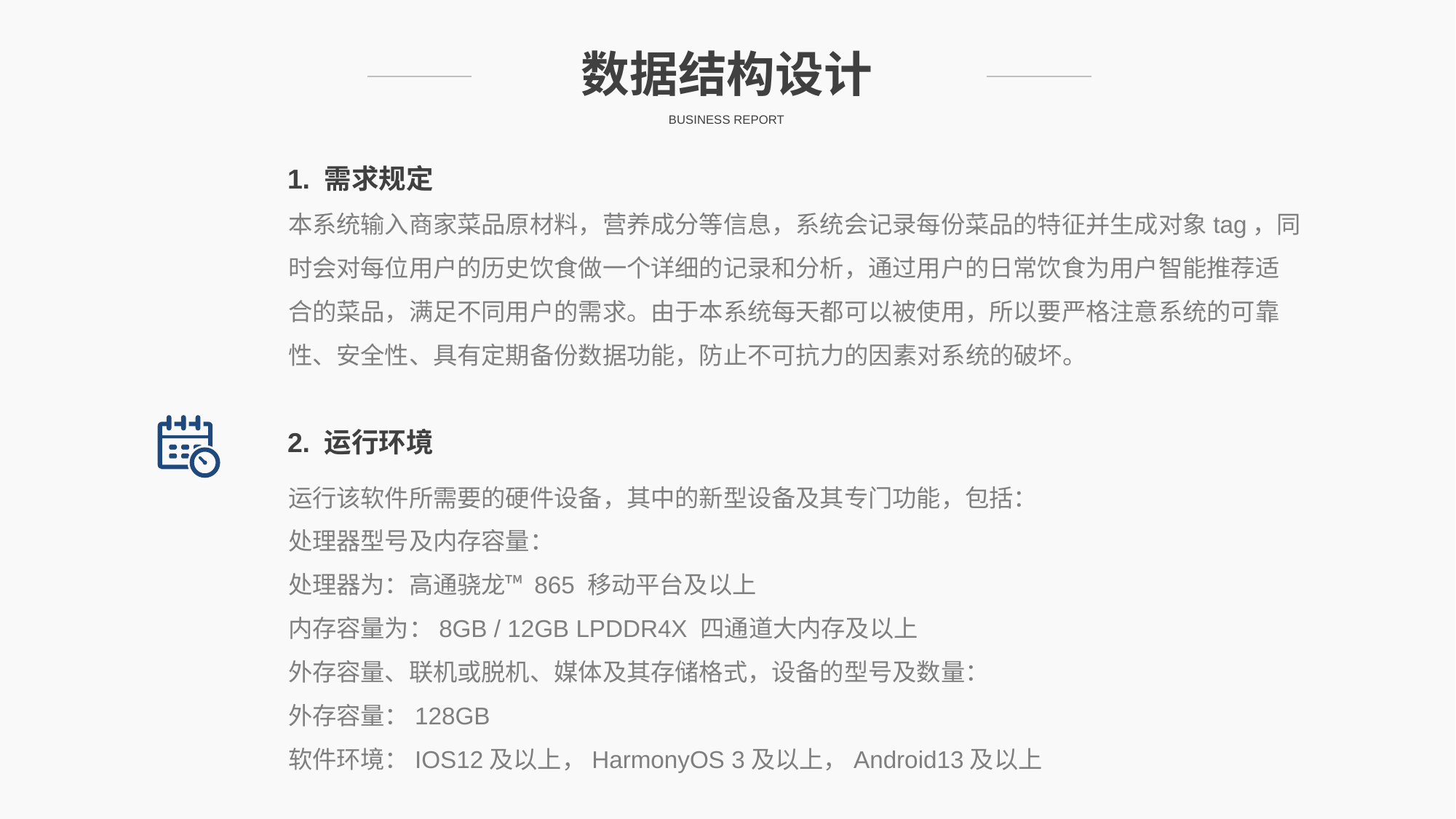

数据结构设计
BUSINESS REPORT
1. 需求规定
本系统输入商家菜品原材料，营养成分等信息，系统会记录每份菜品的特征并生成对象tag，同时会对每位用户的历史饮食做一个详细的记录和分析，通过用户的日常饮食为用户智能推荐适合的菜品，满足不同用户的需求。由于本系统每天都可以被使用，所以要严格注意系统的可靠性、安全性、具有定期备份数据功能，防止不可抗力的因素对系统的破坏。

2. 运行环境
运行该软件所需要的硬件设备，其中的新型设备及其专门功能，包括：
处理器型号及内存容量：
处理器为：高通骁龙™ 865 移动平台及以上
内存容量为：8GB / 12GB LPDDR4X 四通道大内存及以上
外存容量、联机或脱机、媒体及其存储格式，设备的型号及数量：
外存容量：128GB
软件环境：IOS12及以上，HarmonyOS 3及以上，Android13及以上